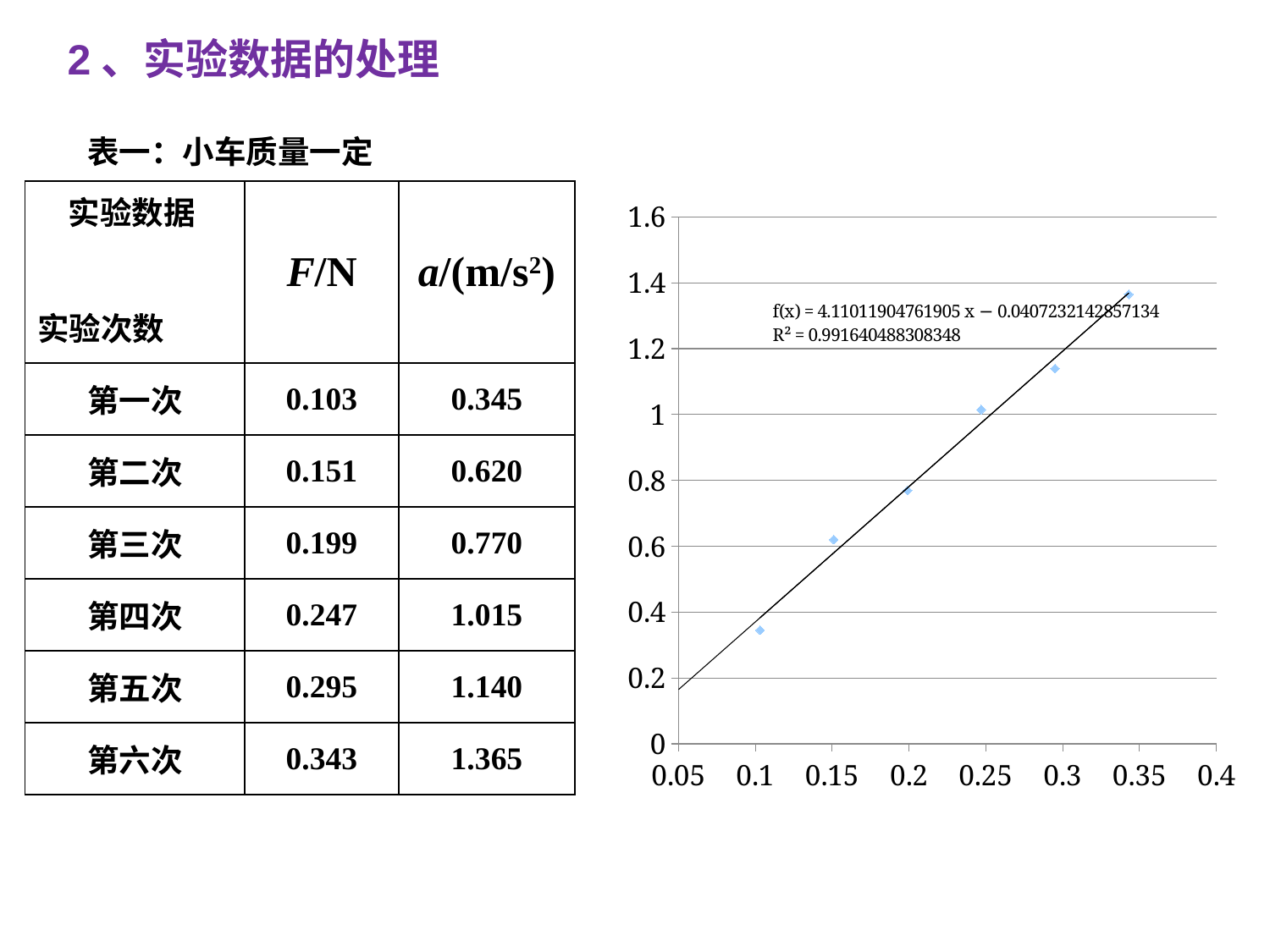

2、实验数据的处理
表一：小车质量一定
| 实验数据 实验次数 | F/N | a/(m/s2) |
| --- | --- | --- |
| 第一次 | 0.103 | 0.345 |
| 第二次 | 0.151 | 0.620 |
| 第三次 | 0.199 | 0.770 |
| 第四次 | 0.247 | 1.015 |
| 第五次 | 0.295 | 1.140 |
| 第六次 | 0.343 | 1.365 |

### Chart

| Category |  |
|---|---|